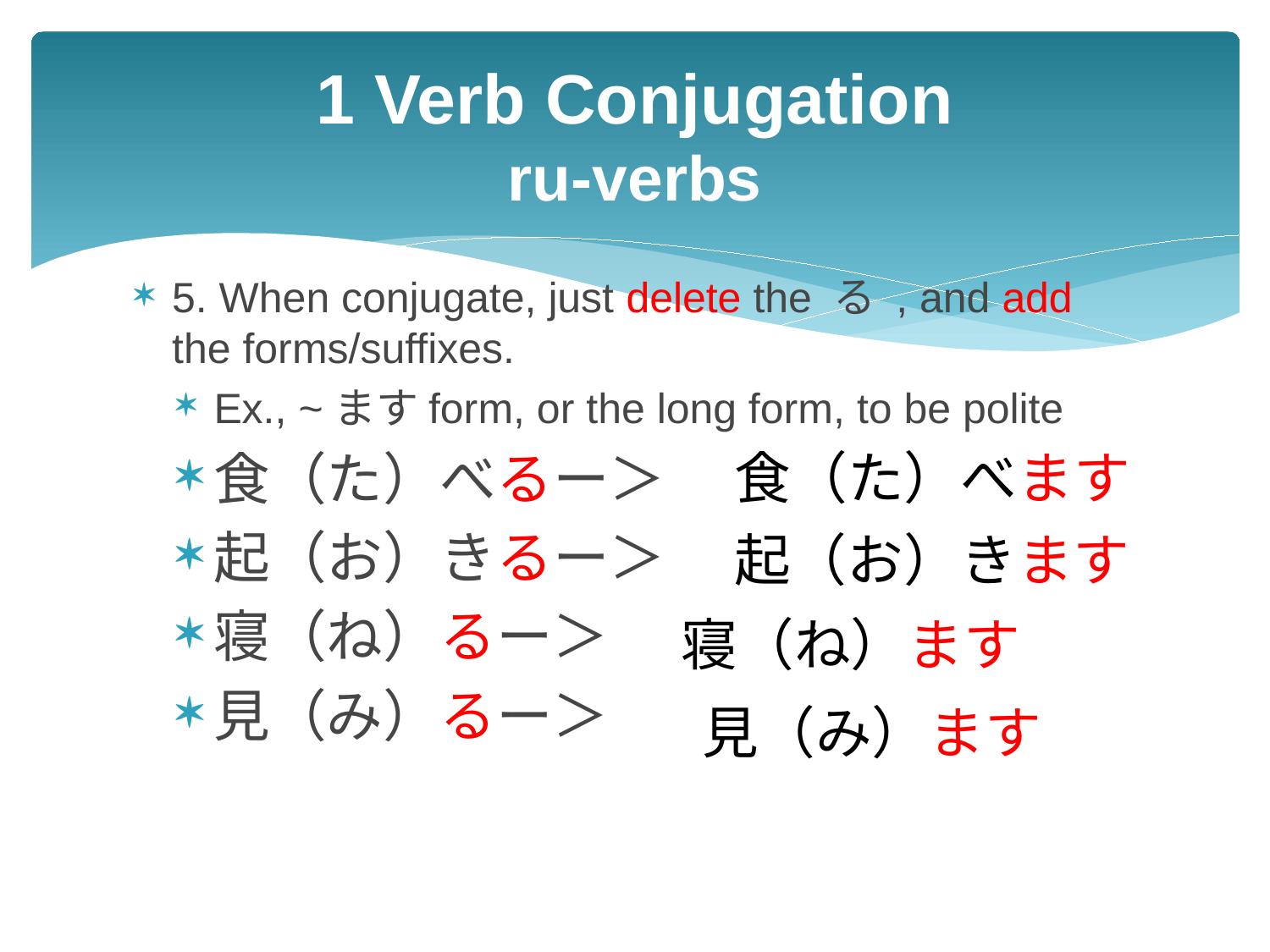

# 1 Verb Conjugation ru-verbs
5. When conjugate, just delete the る , and add the forms/suffixes.
Ex., ~ますform, or the long form, to be polite
食（た）べるー＞
起（お）きるー＞
寝（ね）るー＞
見（み）るー＞

食（た）べます
起（お）きます
寝（ね）ます
見（み）ます